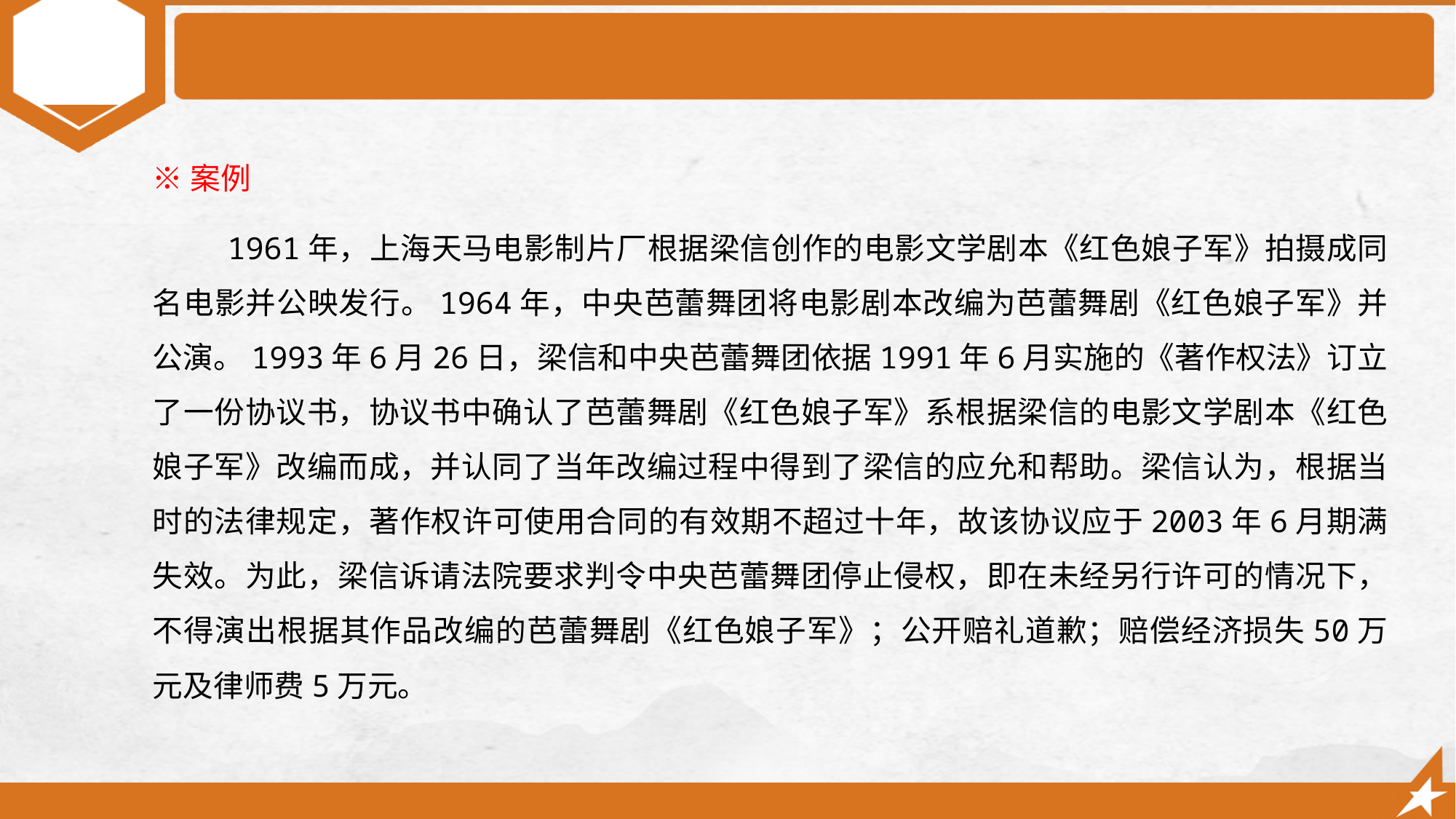

※案例
    1961年，上海天马电影制片厂根据梁信创作的电影文学剧本《红色娘子军》拍摄成同名电影并公映发行。1964年，中央芭蕾舞团将电影剧本改编为芭蕾舞剧《红色娘子军》并公演。1993年6月26日，梁信和中央芭蕾舞团依据1991年6月实施的《著作权法》订立了一份协议书，协议书中确认了芭蕾舞剧《红色娘子军》系根据梁信的电影文学剧本《红色娘子军》改编而成，并认同了当年改编过程中得到了梁信的应允和帮助。梁信认为，根据当时的法律规定，著作权许可使用合同的有效期不超过十年，故该协议应于2003年6月期满失效。为此，梁信诉请法院要求判令中央芭蕾舞团停止侵权，即在未经另行许可的情况下，不得演出根据其作品改编的芭蕾舞剧《红色娘子军》；公开赔礼道歉；赔偿经济损失50万元及律师费5万元。